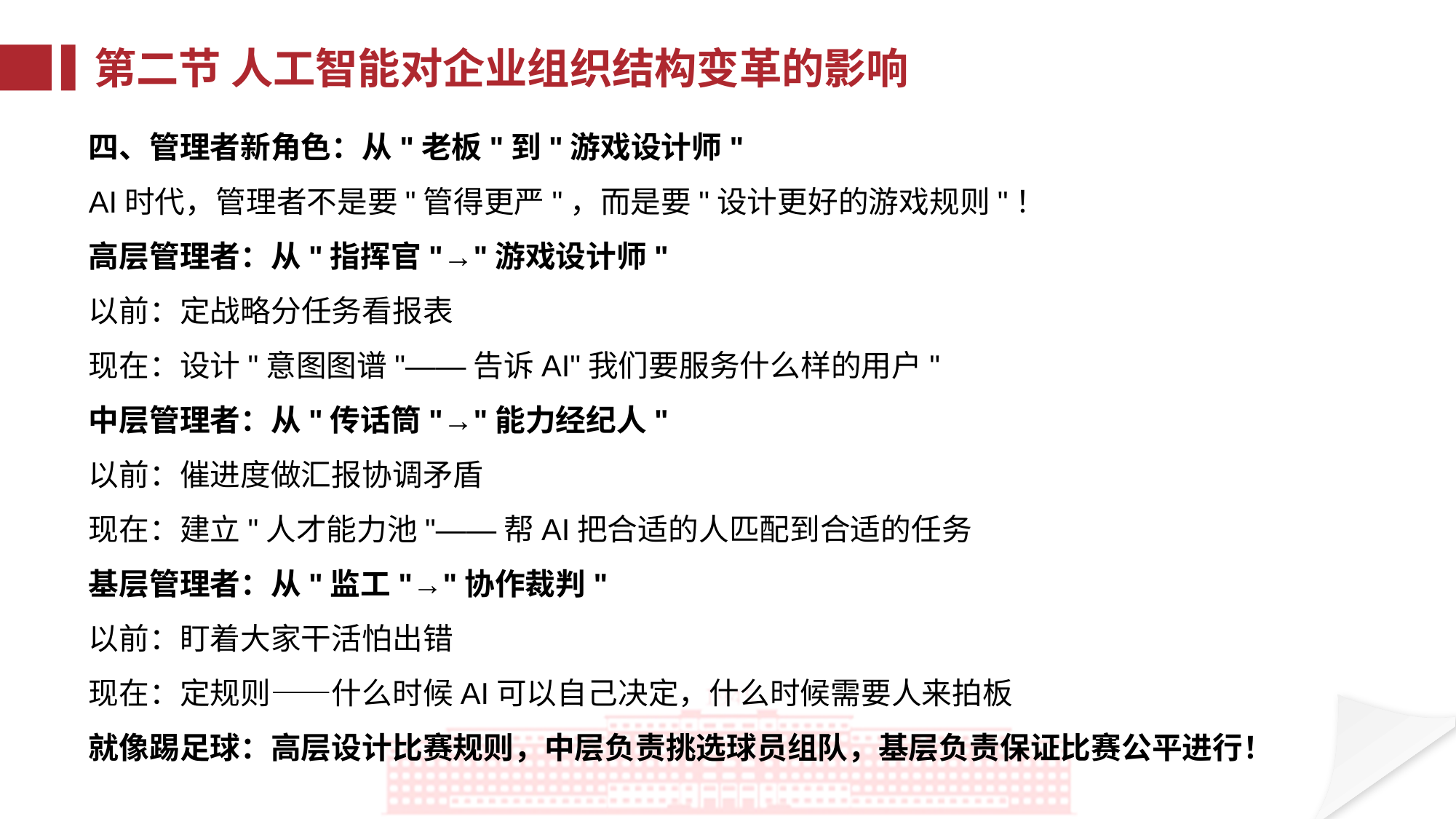

第二节 人工智能对企业组织结构变革的影响
四、管理者新角色：从"老板"到"游戏设计师"
AI时代，管理者不是要"管得更严"，而是要"设计更好的游戏规则"！
高层管理者：从"指挥官"→"游戏设计师"
以前：定战略分任务看报表
现在：设计"意图图谱"——告诉AI"我们要服务什么样的用户"
中层管理者：从"传话筒"→"能力经纪人"
以前：催进度做汇报协调矛盾
现在：建立"人才能力池"——帮AI把合适的人匹配到合适的任务
基层管理者：从"监工"→"协作裁判"
以前：盯着大家干活怕出错
现在：定规则——什么时候AI可以自己决定，什么时候需要人来拍板
就像踢足球：高层设计比赛规则，中层负责挑选球员组队，基层负责保证比赛公平进行！